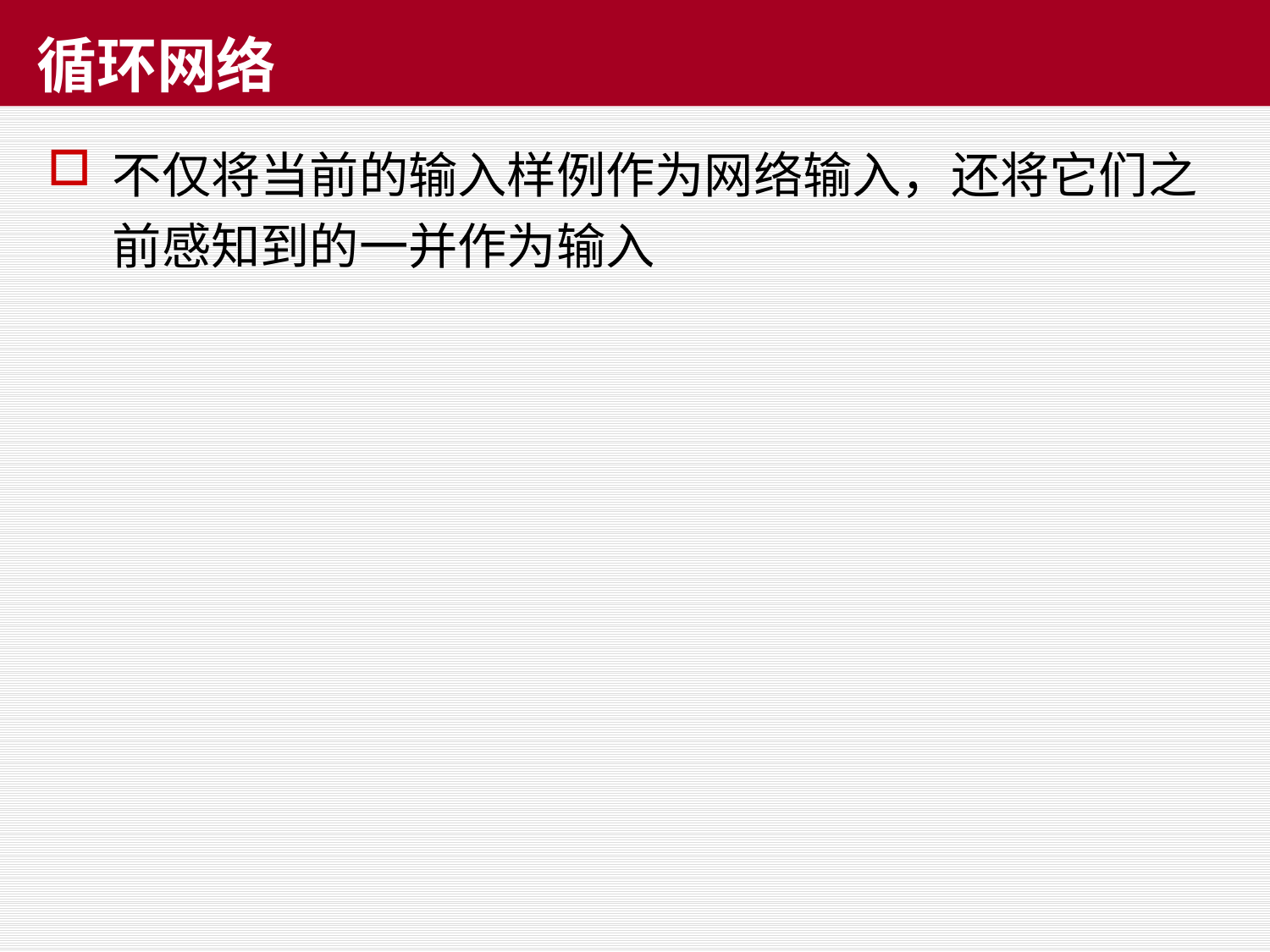

# 循环网络
不仅将当前的输入样例作为网络输入，还将它们之前感知到的一并作为输入